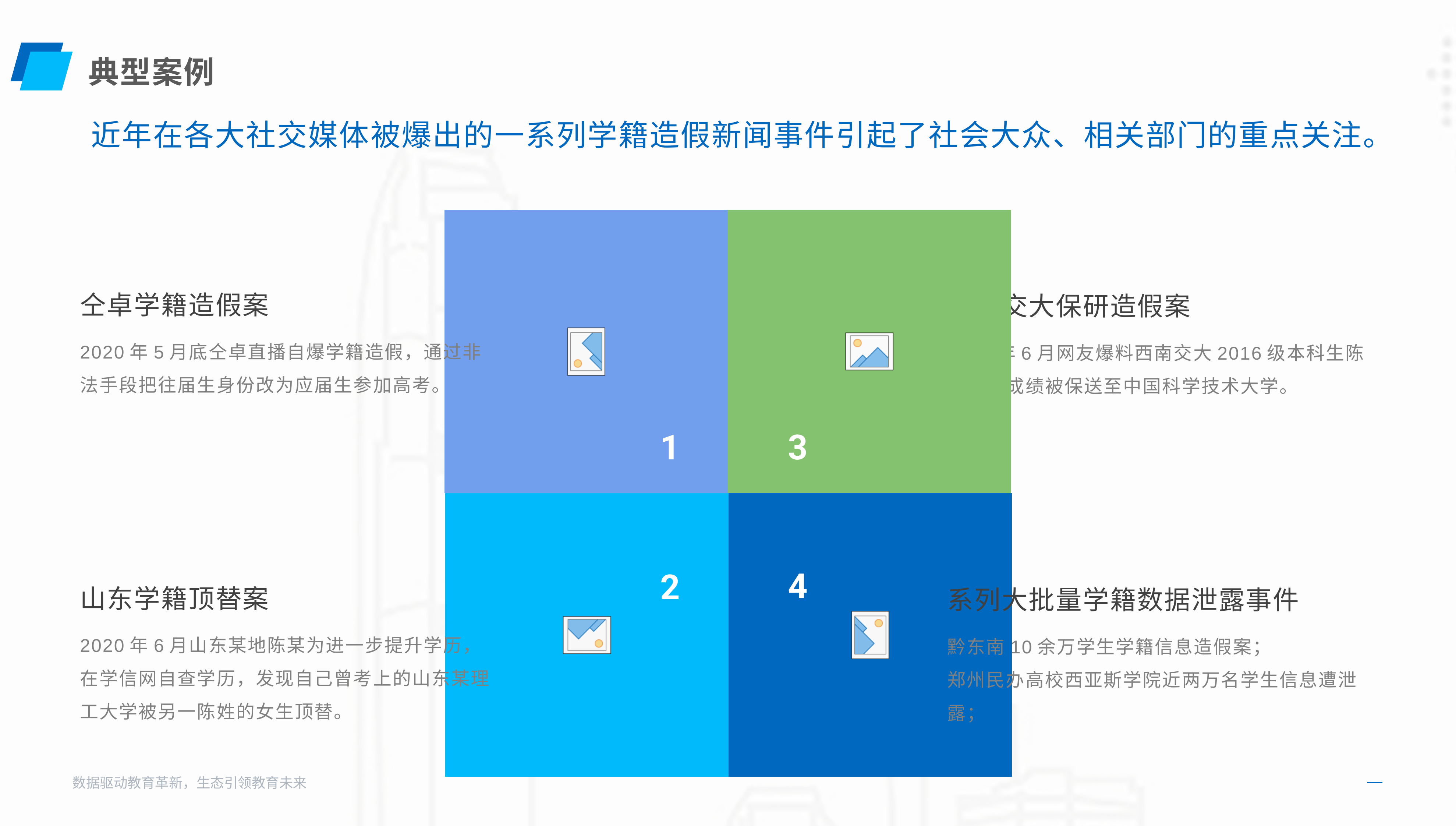

典型案例
近年在各大社交媒体被爆出的一系列学籍造假新闻事件引起了社会大众、相关部门的重点关注。

仝卓学籍造假案

西南交大保研造假案
2020年5月底仝卓直播自爆学籍造假，通过非法手段把往届生身份改为应届生参加高考。
2020年6月网友爆料西南交大2016级本科生陈某修改成绩被保送至中国科学技术大学。
1
3

山东学籍顶替案
4
系列大批量学籍数据泄露事件
2
2020年6月山东某地陈某为进一步提升学历，在学信网自查学历，发现自己曾考上的山东某理工大学被另一陈姓的女生顶替。
黔东南10余万学生学籍信息造假案；
郑州民办高校西亚斯学院近两万名学生信息遭泄露；